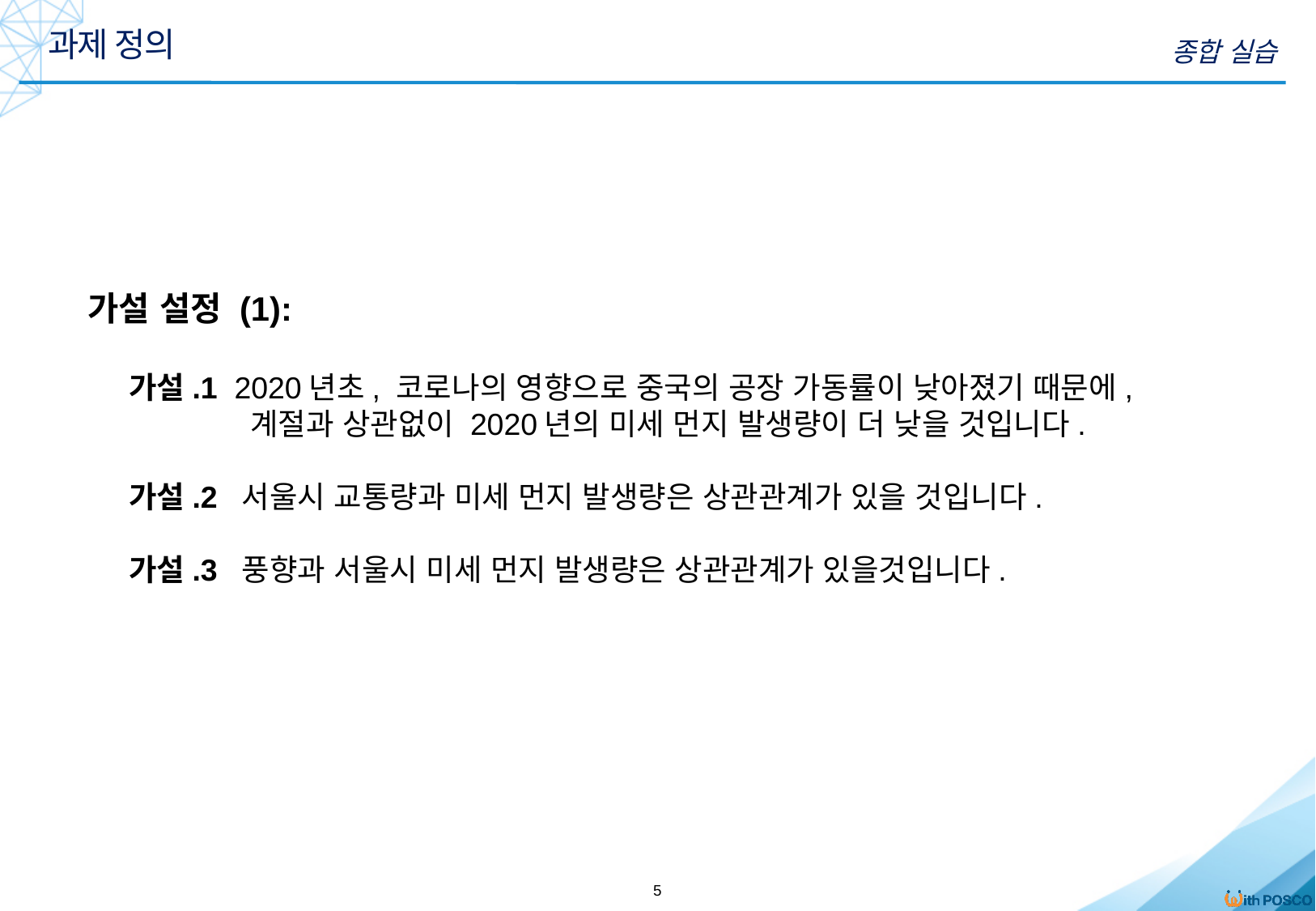

과제 정의
종합 실습
가설 설정 (1):

    가설.1  2020년초, 코로나의 영향으로 중국의 공장 가동률이 낮아졌기 때문에,
     	    계절과 상관없이 2020년의 미세 먼지 발생량이 더 낮을 것입니다.

    가설.2  서울시 교통량과 미세 먼지 발생량은 상관관계가 있을 것입니다.

    가설.3  풍향과 서울시 미세 먼지 발생량은 상관관계가 있을것입니다.